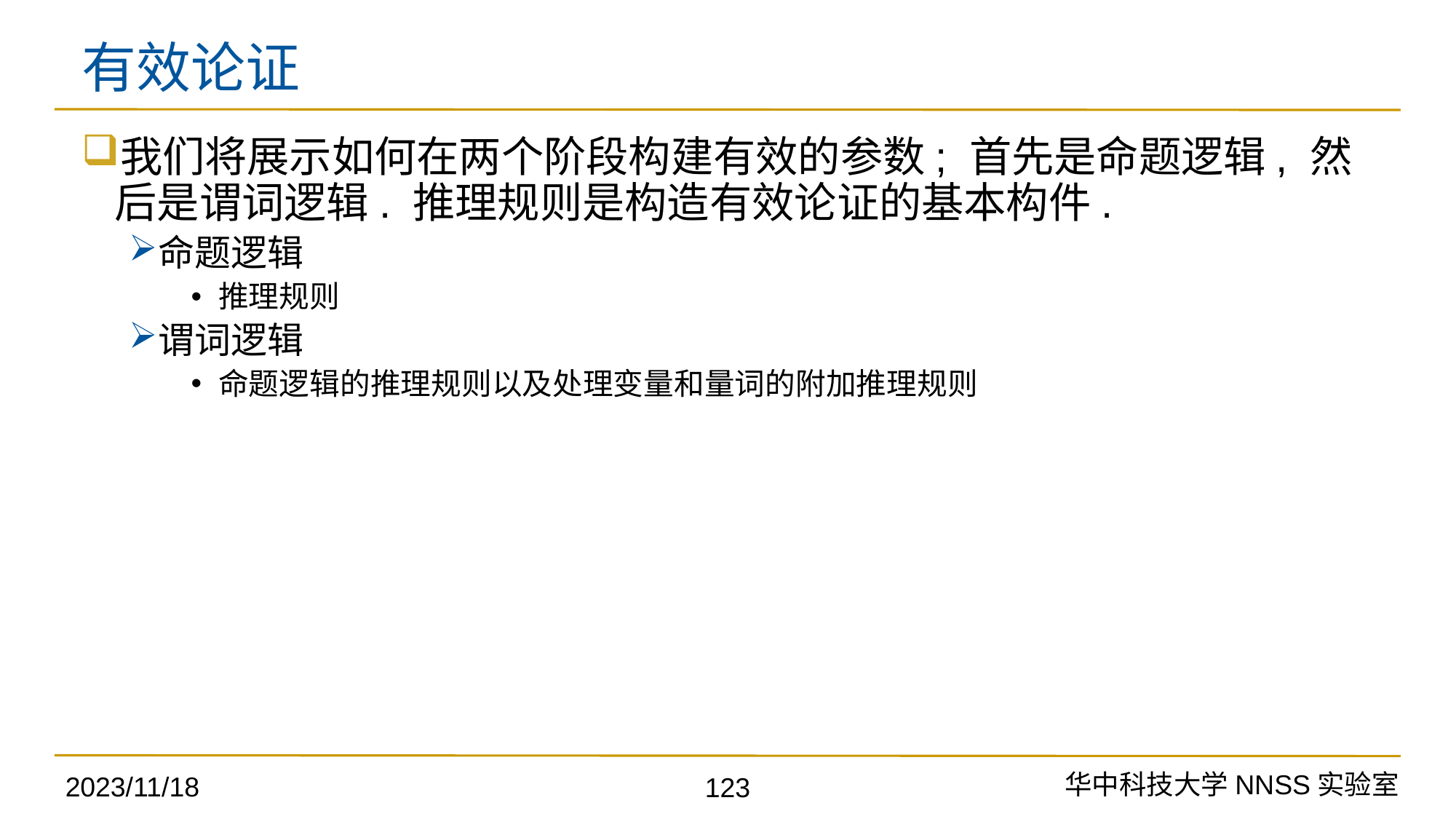

# 有效论证
我们将展示如何在两个阶段构建有效的参数; 首先是命题逻辑, 然后是谓词逻辑. 推理规则是构造有效论证的基本构件.
命题逻辑
推理规则
谓词逻辑
命题逻辑的推理规则以及处理变量和量词的附加推理规则
华中科技大学NNSS实验室
2023/11/18
123